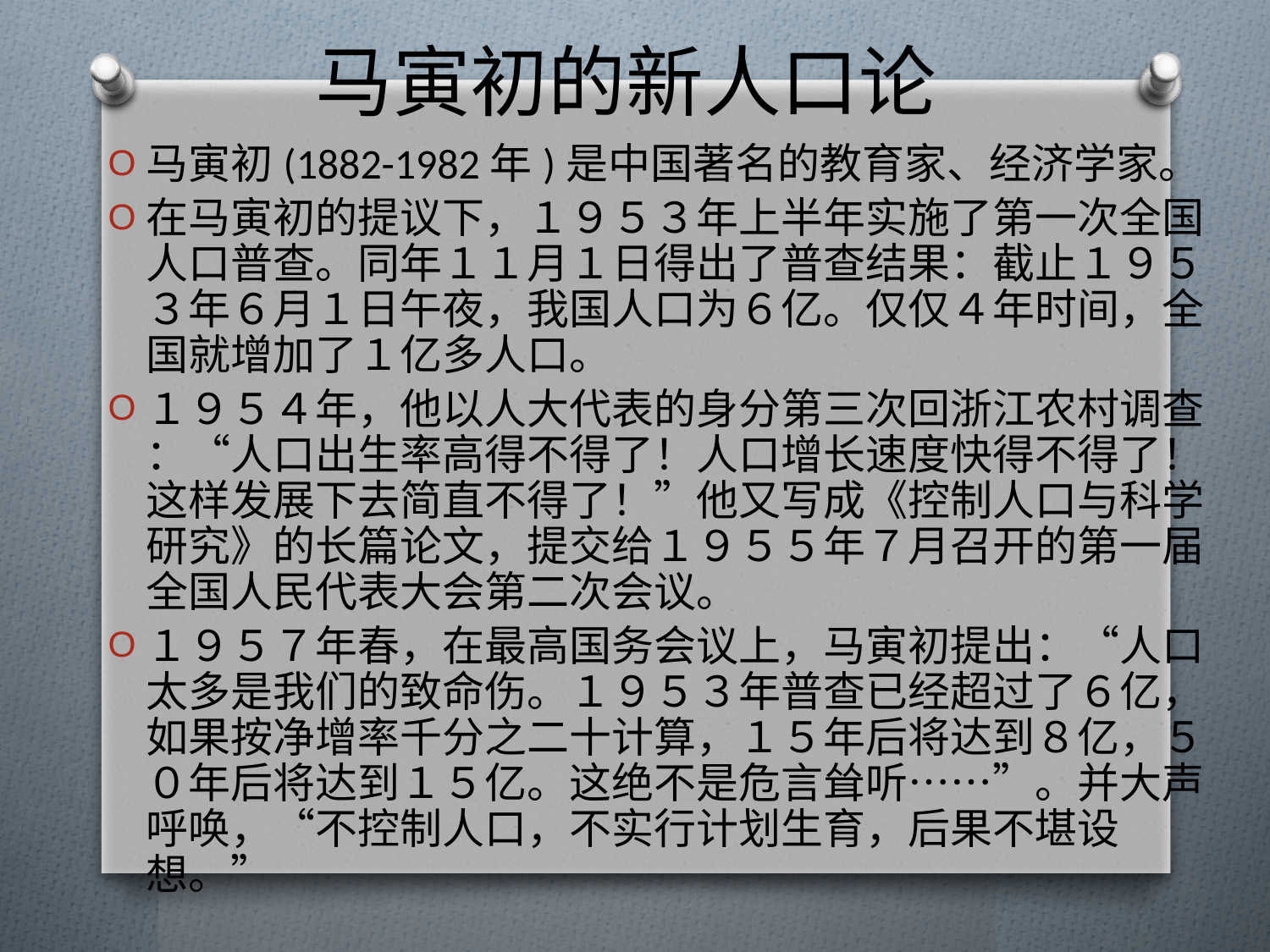

# 马寅初的新人口论
马寅初(1882-1982年)是中国著名的教育家、经济学家。
在马寅初的提议下，１９５３年上半年实施了第一次全国人口普查。同年１１月１日得出了普查结果：截止１９５３年６月１日午夜，我国人口为６亿。仅仅４年时间，全国就增加了１亿多人口。
１９５４年，他以人大代表的身分第三次回浙江农村调查 ：“人口出生率高得不得了！人口增长速度快得不得了！这样发展下去简直不得了！”他又写成《控制人口与科学研究》的长篇论文，提交给１９５５年７月召开的第一届全国人民代表大会第二次会议。
１９５７年春，在最高国务会议上，马寅初提出：“人口太多是我们的致命伤。１９５３年普查已经超过了６亿，如果按净增率千分之二十计算，１５年后将达到８亿，５０年后将达到１５亿。这绝不是危言耸听……”。并大声呼唤，“不控制人口，不实行计划生育，后果不堪设想。”